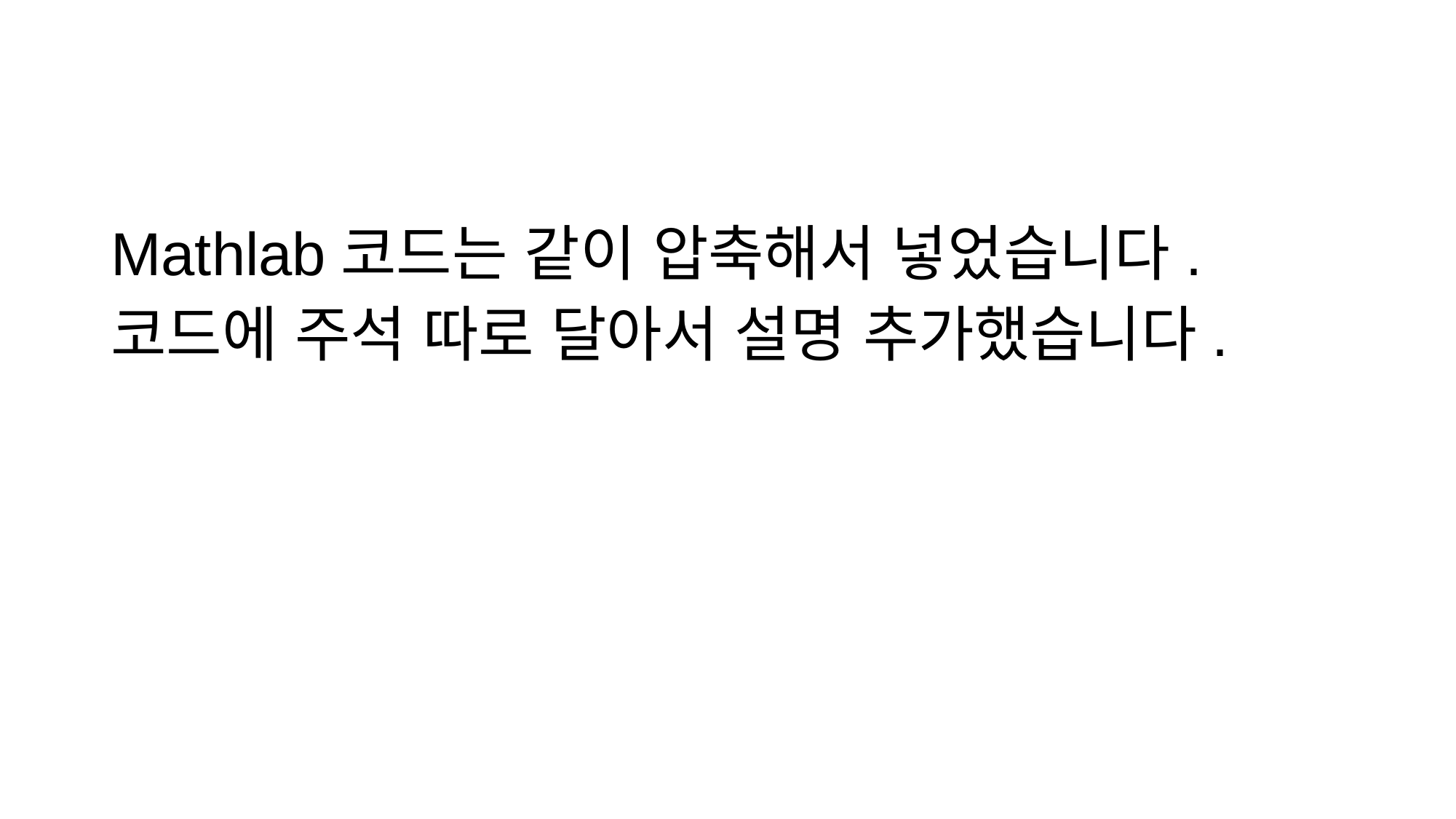

#
Mathlab코드는 같이 압축해서 넣었습니다.
코드에 주석 따로 달아서 설명 추가했습니다.